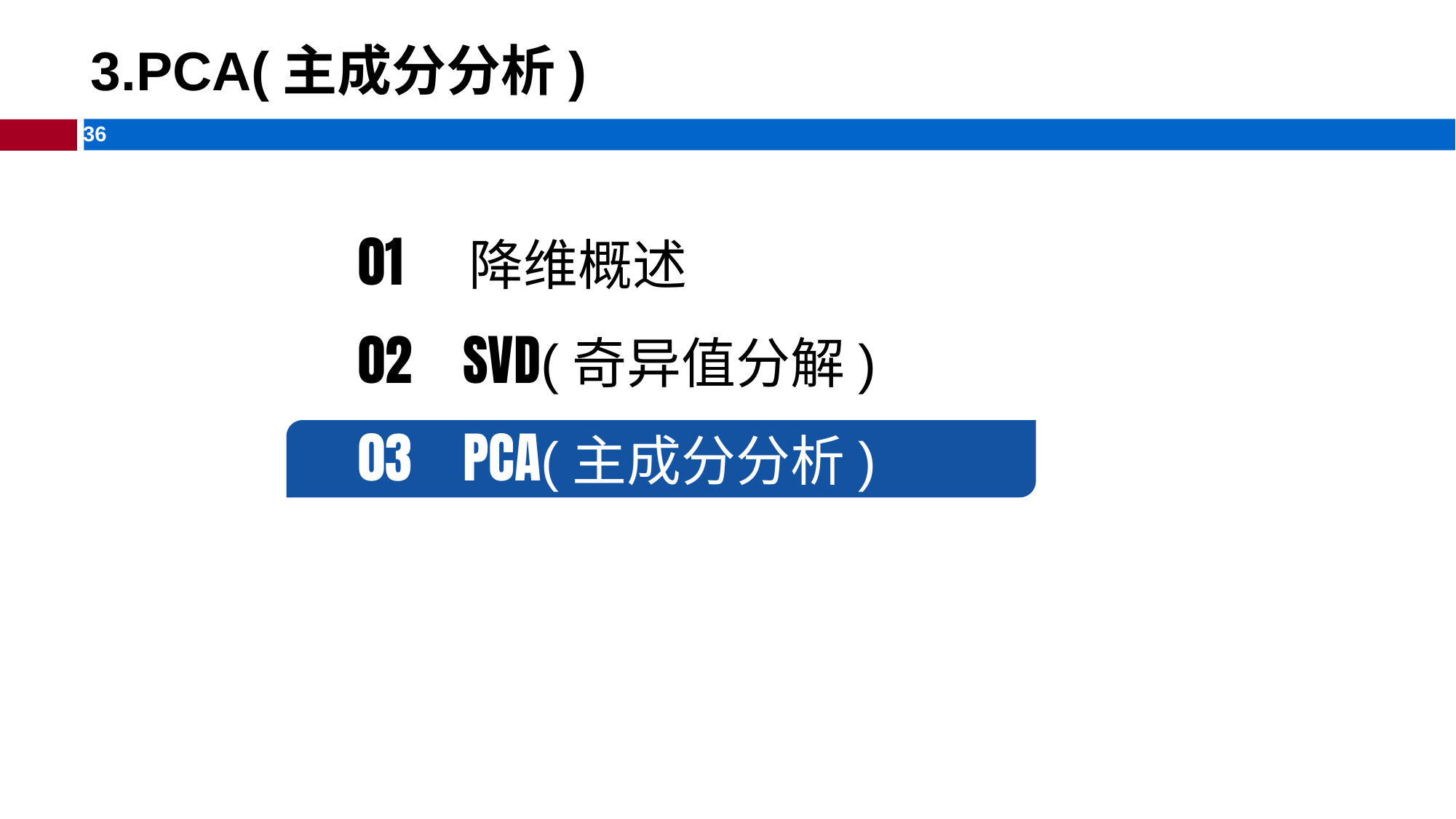

# 3.PCA(主成分分析)
01    降维概述
02    SVD(奇异值分解)

03    PCA(主成分分析)